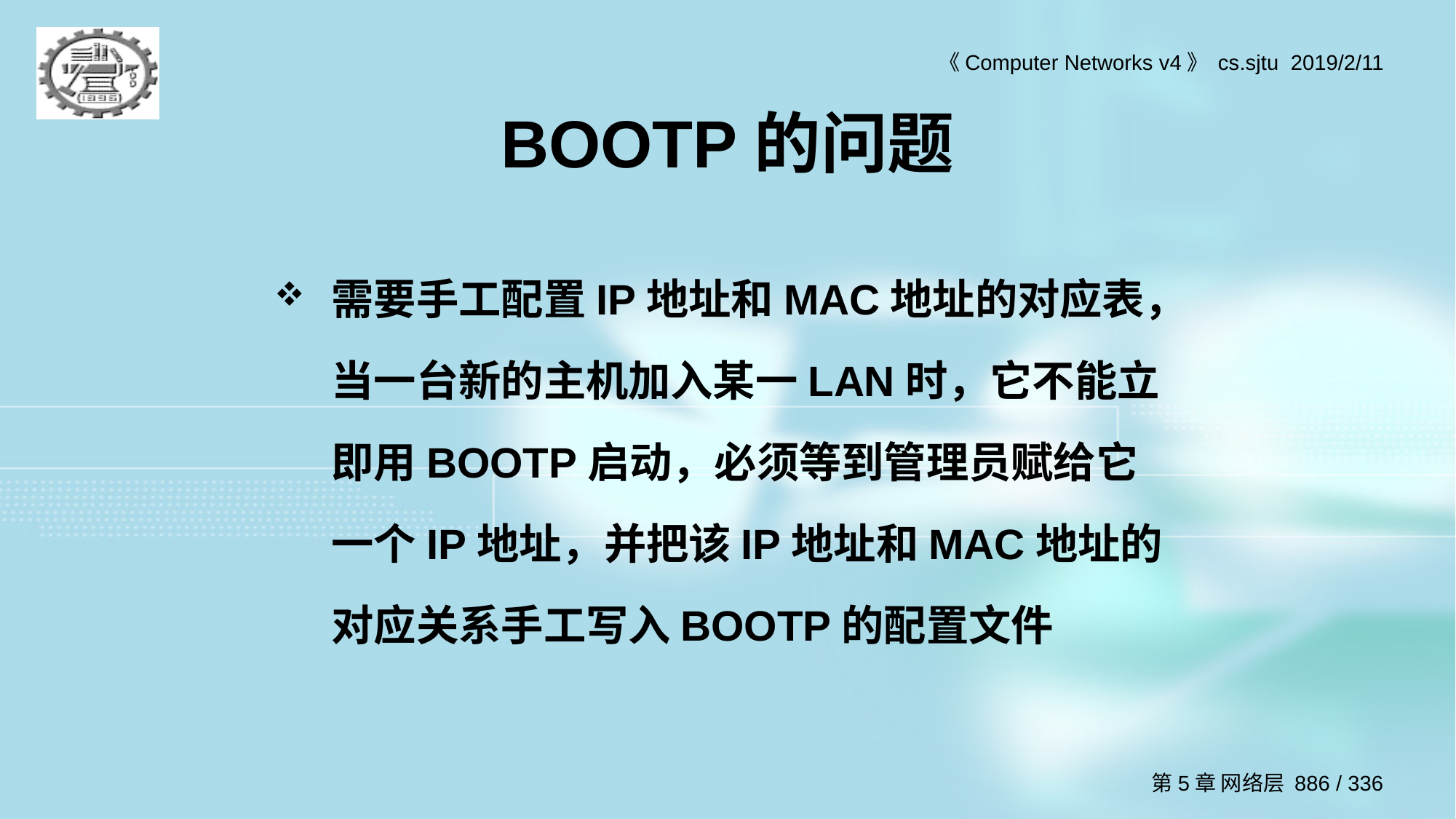

# BOOTP的问题
需要手工配置IP地址和MAC地址的对应表，当一台新的主机加入某一LAN时，它不能立即用BOOTP启动，必须等到管理员赋给它一个IP地址，并把该IP地址和MAC地址的对应关系手工写入BOOTP的配置文件